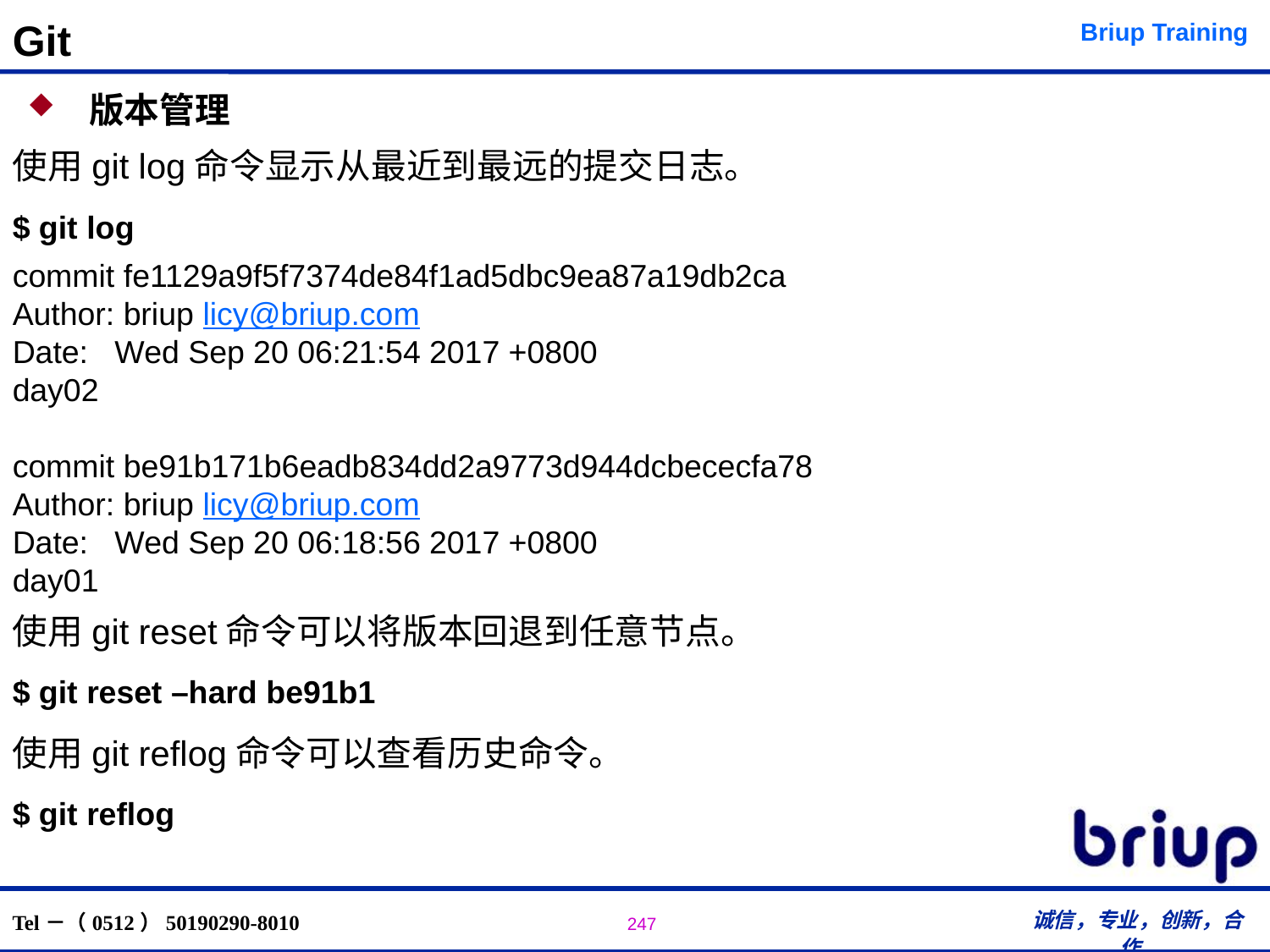

# Git
 版本管理
使用git log命令显示从最近到最远的提交日志。
$ git log
commit fe1129a9f5f7374de84f1ad5dbc9ea87a19db2ca
Author: briup licy@briup.com
Date:   Wed Sep 20 06:21:54 2017 +0800
day02

commit be91b171b6eadb834dd2a9773d944dcbececfa78
Author: briup licy@briup.com
Date:   Wed Sep 20 06:18:56 2017 +0800
day01
使用git reset命令可以将版本回退到任意节点。
$ git reset –hard be91b1
使用git reflog命令可以查看历史命令。
$ git reflog